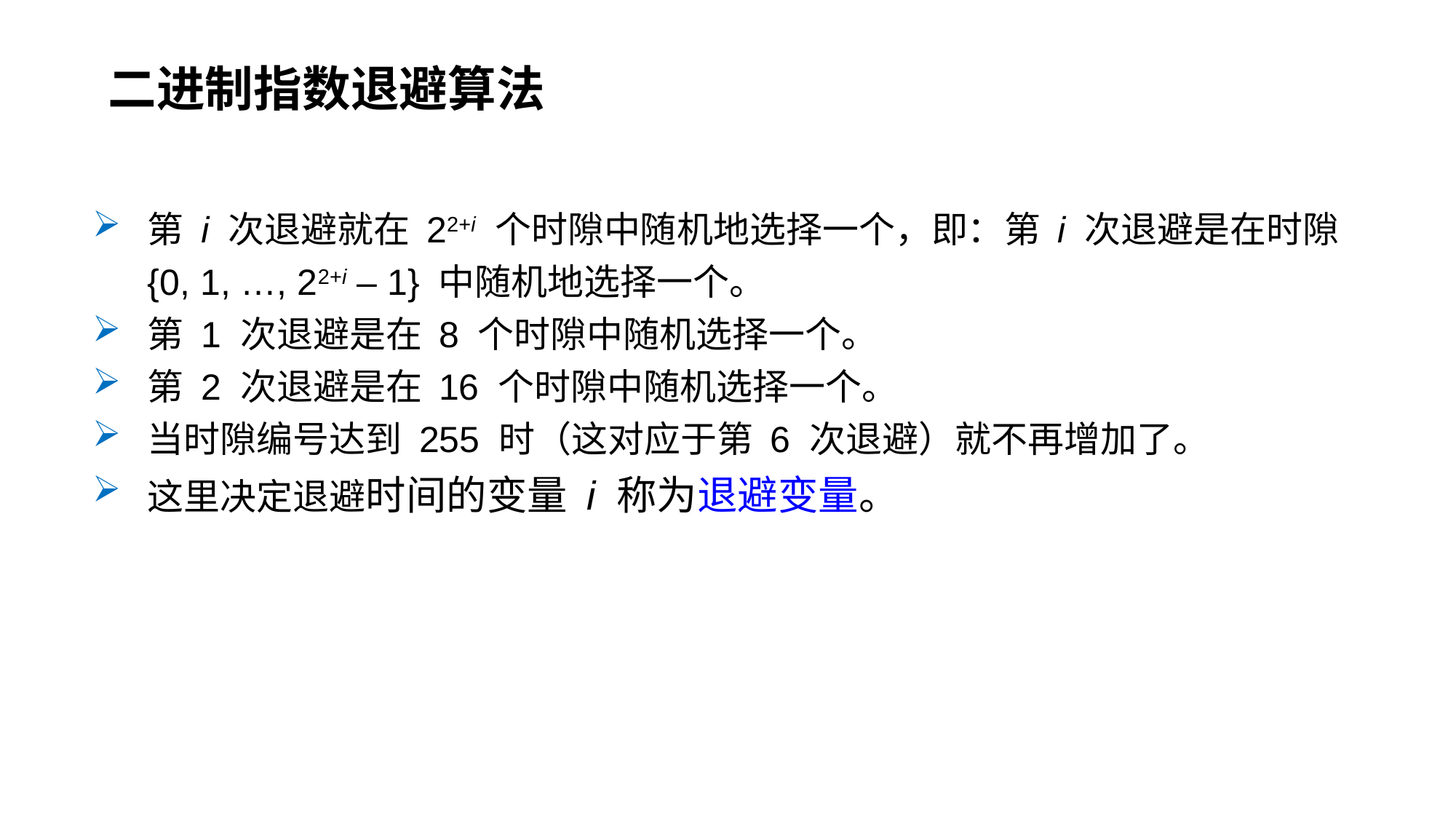

二进制指数退避算法
第 i 次退避就在 22+i 个时隙中随机地选择一个，即：第 i 次退避是在时隙 {0, 1, …, 22+i – 1} 中随机地选择一个。
第 1 次退避是在 8 个时隙中随机选择一个。
第 2 次退避是在 16 个时隙中随机选择一个。
当时隙编号达到 255 时（这对应于第 6 次退避）就不再增加了。
这里决定退避时间的变量 i 称为退避变量。